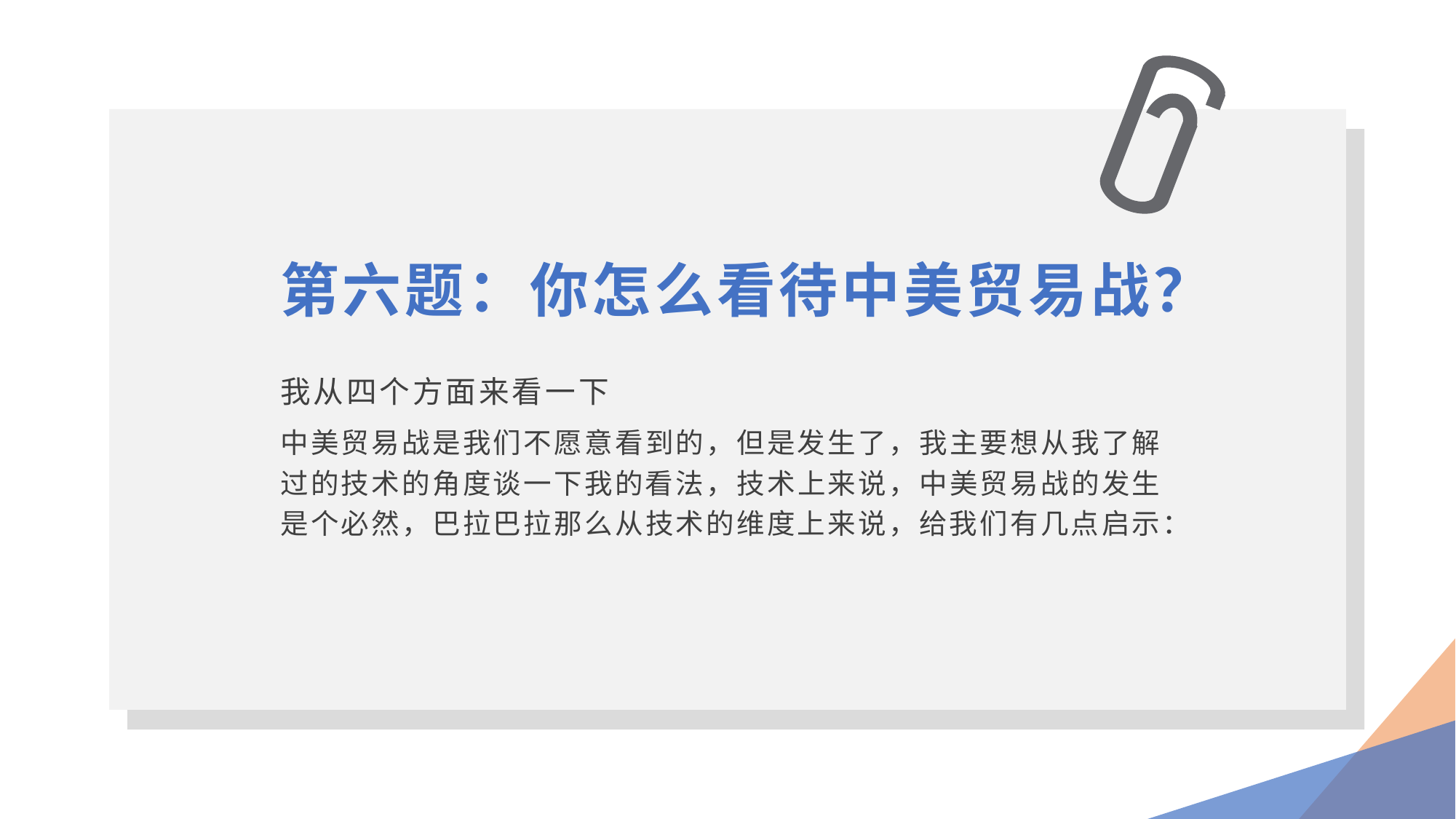

1
第六题：你怎么看待中美贸易战？
我从四个方面来看一下
中美贸易战是我们不愿意看到的，但是发生了，我主要想从我了解过的技术的角度谈一下我的看法，技术上来说，中美贸易战的发生是个必然，巴拉巴拉那么从技术的维度上来说，给我们有几点启示：